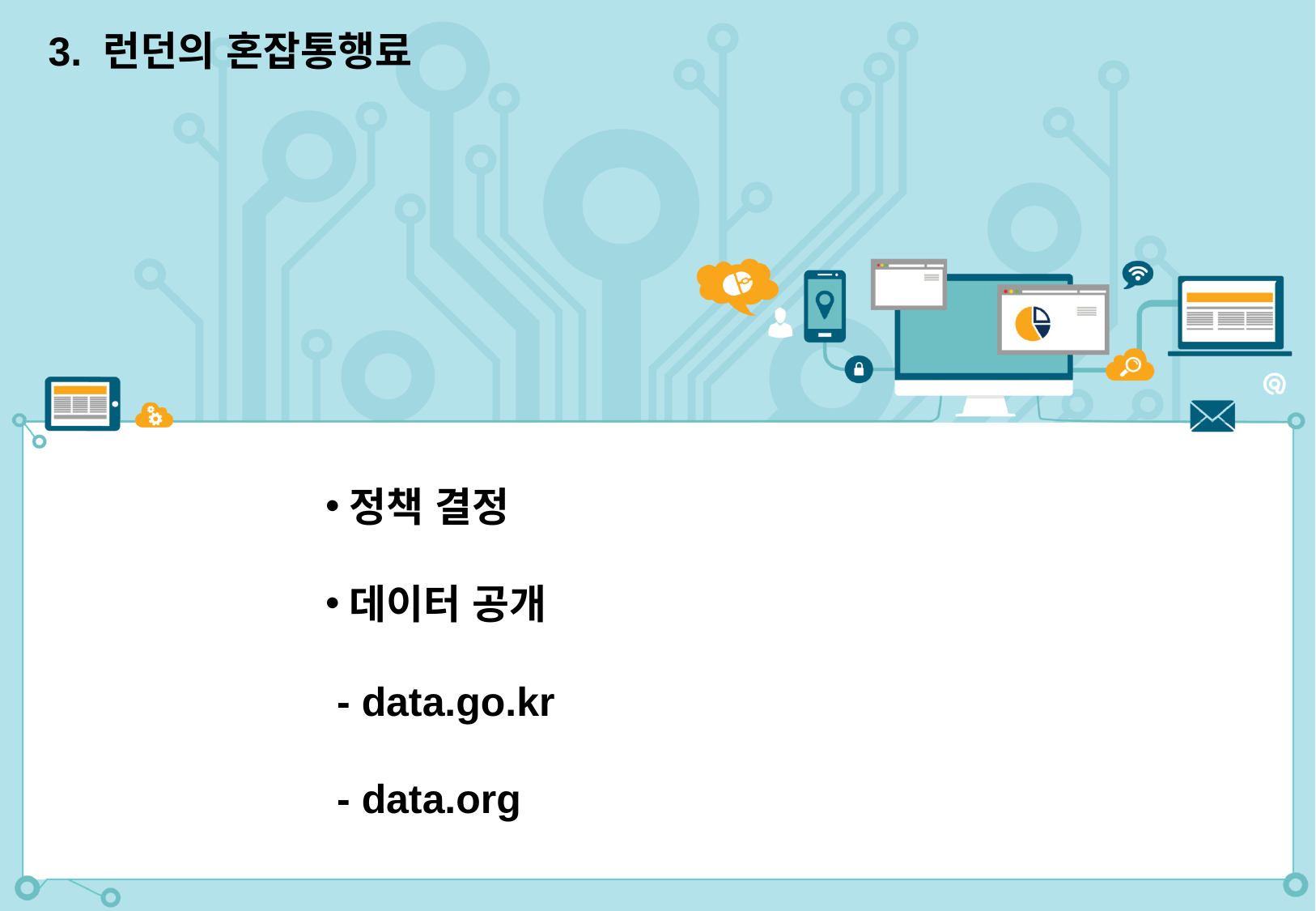

3. 런던의 혼잡통행료
정책 결정
데이터 공개
 - data.go.kr
 - data.org